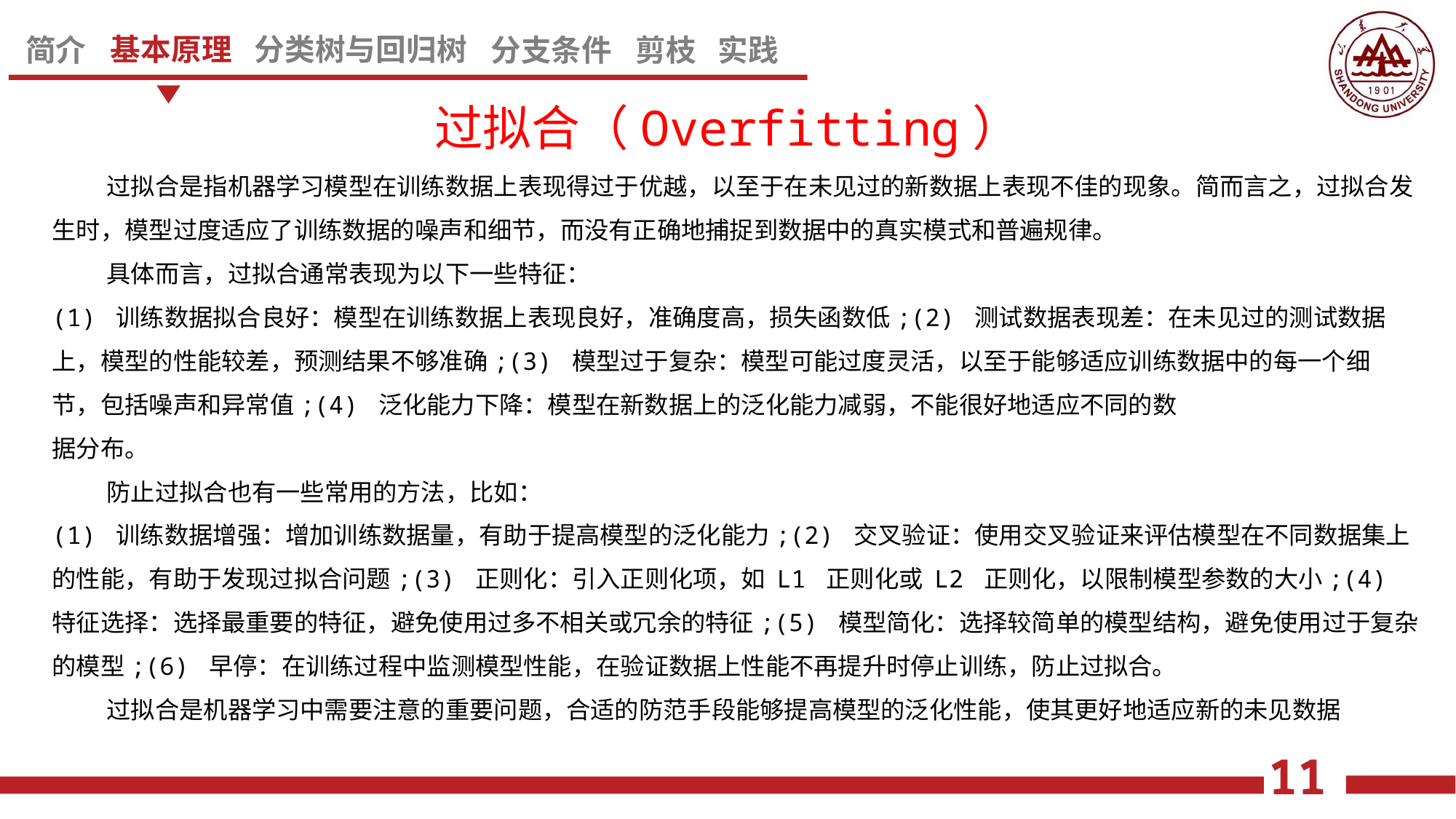

过拟合（Overfitting）
过拟合是指机器学习模型在训练数据上表现得过于优越，以至于在未见过的新数据上表现不佳的现象。简而言之，过拟合发生时，模型过度适应了训练数据的噪声和细节，而没有正确地捕捉到数据中的真实模式和普遍规律。
具体而言，过拟合通常表现为以下一些特征：
(1) 训练数据拟合良好：模型在训练数据上表现良好，准确度高，损失函数低;(2) 测试数据表现差：在未见过的测试数据上，模型的性能较差，预测结果不够准确;(3) 模型过于复杂：模型可能过度灵活，以至于能够适应训练数据中的每一个细
节，包括噪声和异常值;(4) 泛化能力下降：模型在新数据上的泛化能力减弱，不能很好地适应不同的数
据分布。
防止过拟合也有一些常用的方法，比如：
(1) 训练数据增强：增加训练数据量，有助于提高模型的泛化能力;(2) 交叉验证：使用交叉验证来评估模型在不同数据集上的性能，有助于发现过拟合问题;(3) 正则化：引入正则化项，如 L1 正则化或 L2 正则化，以限制模型参数的大小;(4) 特征选择：选择最重要的特征，避免使用过多不相关或冗余的特征;(5) 模型简化：选择较简单的模型结构，避免使用过于复杂的模型;(6) 早停：在训练过程中监测模型性能，在验证数据上性能不再提升时停止训练，防止过拟合。
过拟合是机器学习中需要注意的重要问题，合适的防范手段能够提高模型的泛化性能，使其更好地适应新的未见数据